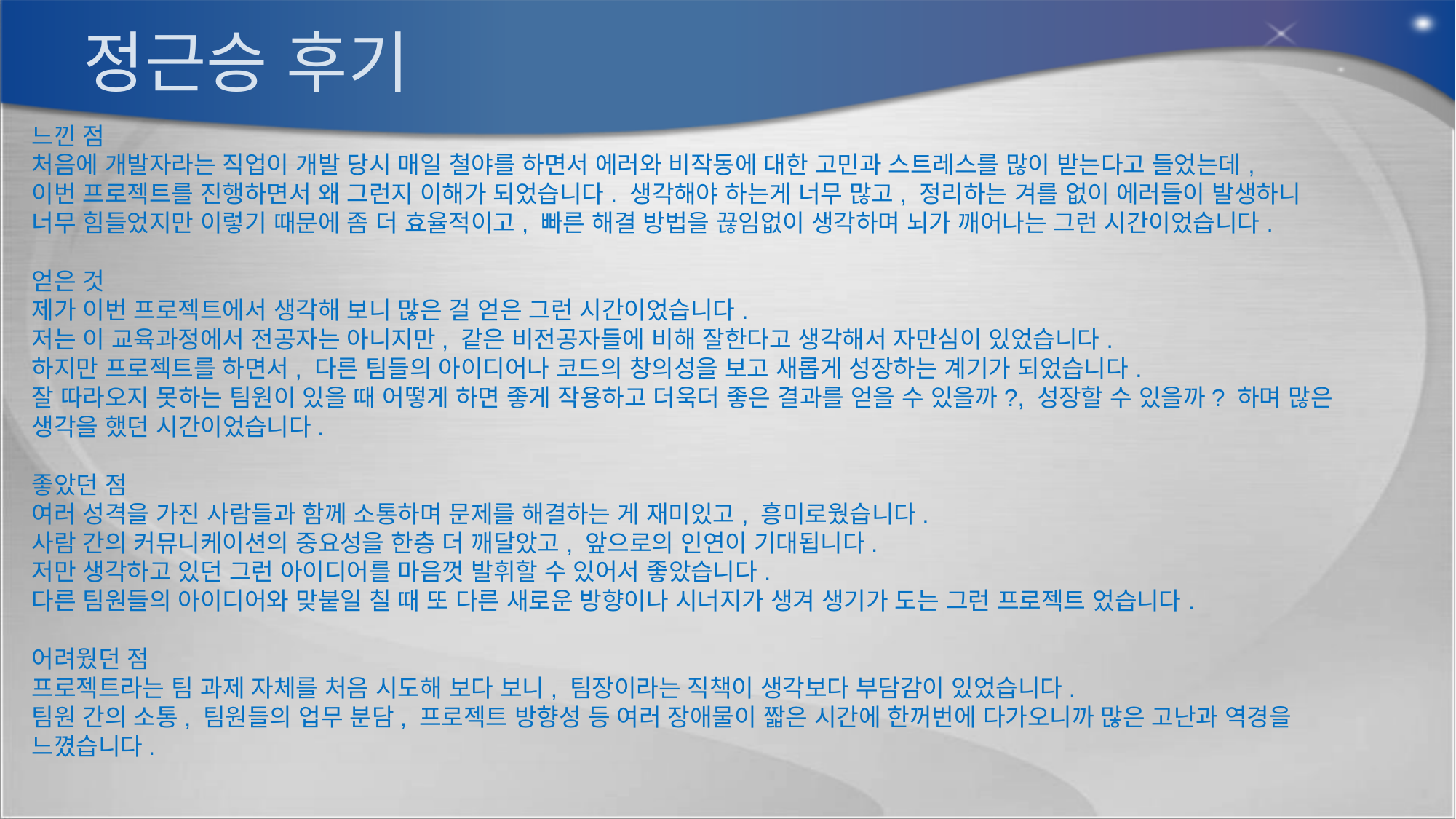

# 정근승 후기
느낀 점
처음에 개발자라는 직업이 개발 당시 매일 철야를 하면서 에러와 비작동에 대한 고민과 스트레스를 많이 받는다고 들었는데,
이번 프로젝트를 진행하면서 왜 그런지 이해가 되었습니다. 생각해야 하는게 너무 많고, 정리하는 겨를 없이 에러들이 발생하니
너무 힘들었지만 이렇기 때문에 좀 더 효율적이고, 빠른 해결 방법을 끊임없이 생각하며 뇌가 깨어나는 그런 시간이었습니다.

얻은 것
제가 이번 프로젝트에서 생각해 보니 많은 걸 얻은 그런 시간이었습니다.
저는 이 교육과정에서 전공자는 아니지만, 같은 비전공자들에 비해 잘한다고 생각해서 자만심이 있었습니다.
하지만 프로젝트를 하면서, 다른 팀들의 아이디어나 코드의 창의성을 보고 새롭게 성장하는 계기가 되었습니다.
잘 따라오지 못하는 팀원이 있을 때 어떻게 하면 좋게 작용하고 더욱더 좋은 결과를 얻을 수 있을까?, 성장할 수 있을까? 하며 많은 생각을 했던 시간이었습니다.

좋았던 점
여러 성격을 가진 사람들과 함께 소통하며 문제를 해결하는 게 재미있고, 흥미로웠습니다.
사람 간의 커뮤니케이션의 중요성을 한층 더 깨달았고, 앞으로의 인연이 기대됩니다.
저만 생각하고 있던 그런 아이디어를 마음껏 발휘할 수 있어서 좋았습니다.
다른 팀원들의 아이디어와 맞붙일 칠 때 또 다른 새로운 방향이나 시너지가 생겨 생기가 도는 그런 프로젝트 었습니다.

어려웠던 점
프로젝트라는 팀 과제 자체를 처음 시도해 보다 보니, 팀장이라는 직책이 생각보다 부담감이 있었습니다.
팀원 간의 소통, 팀원들의 업무 분담, 프로젝트 방향성 등 여러 장애물이 짧은 시간에 한꺼번에 다가오니까 많은 고난과 역경을 느꼈습니다.